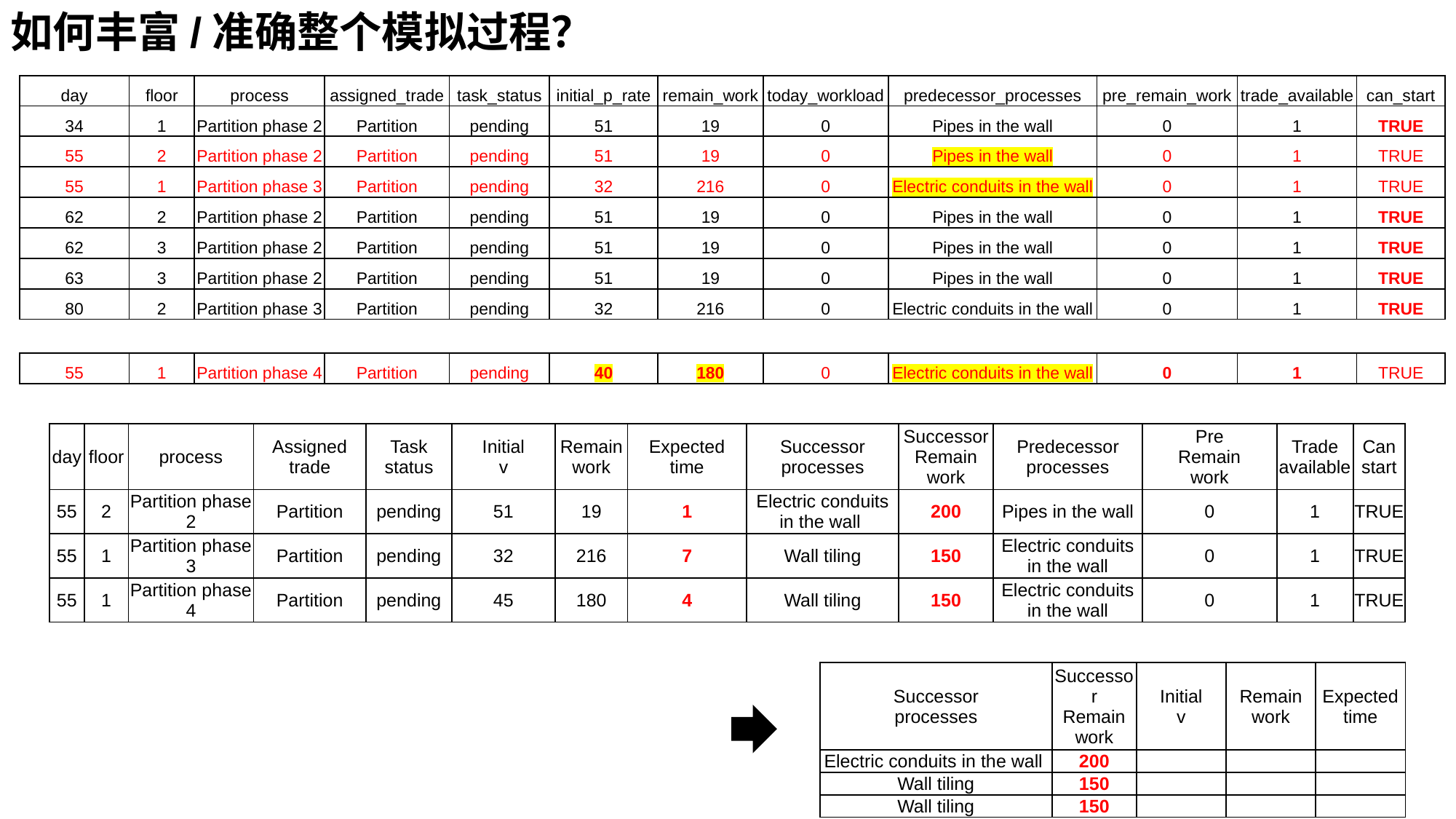

如何丰富/准确整个模拟过程？
| day | floor | process | assigned\_trade | task\_status | initial\_p\_rate | remain\_work | today\_workload | predecessor\_processes | pre\_remain\_work | trade\_available | can\_start |
| --- | --- | --- | --- | --- | --- | --- | --- | --- | --- | --- | --- |
| 34 | 1 | Partition phase 2 | Partition | pending | 51 | 19 | 0 | Pipes in the wall | 0 | 1 | TRUE |
| 55 | 2 | Partition phase 2 | Partition | pending | 51 | 19 | 0 | Pipes in the wall | 0 | 1 | TRUE |
| 55 | 1 | Partition phase 3 | Partition | pending | 32 | 216 | 0 | Electric conduits in the wall | 0 | 1 | TRUE |
| 62 | 2 | Partition phase 2 | Partition | pending | 51 | 19 | 0 | Pipes in the wall | 0 | 1 | TRUE |
| 62 | 3 | Partition phase 2 | Partition | pending | 51 | 19 | 0 | Pipes in the wall | 0 | 1 | TRUE |
| 63 | 3 | Partition phase 2 | Partition | pending | 51 | 19 | 0 | Pipes in the wall | 0 | 1 | TRUE |
| 80 | 2 | Partition phase 3 | Partition | pending | 32 | 216 | 0 | Electric conduits in the wall | 0 | 1 | TRUE |
| 55 | 1 | Partition phase 4 | Partition | pending | 40 | 180 | 0 | Electric conduits in the wall | 0 | 1 | TRUE |
| --- | --- | --- | --- | --- | --- | --- | --- | --- | --- | --- | --- |
| day | floor | process | Assigned trade | Task status | Initial v | Remain work | Expected time | Successor processes | Successor Remain work | Predecessor processes | Pre Remain work | Trade available | Can start |
| --- | --- | --- | --- | --- | --- | --- | --- | --- | --- | --- | --- | --- | --- |
| 55 | 2 | Partition phase 2 | Partition | pending | 51 | 19 | 1 | Electric conduits in the wall | 200 | Pipes in the wall | 0 | 1 | TRUE |
| 55 | 1 | Partition phase 3 | Partition | pending | 32 | 216 | 7 | Wall tiling | 150 | Electric conduits in the wall | 0 | 1 | TRUE |
| 55 | 1 | Partition phase 4 | Partition | pending | 45 | 180 | 4 | Wall tiling | 150 | Electric conduits in the wall | 0 | 1 | TRUE |
| Successor processes | Successor Remain work | Initial v | Remain work | Expected time |
| --- | --- | --- | --- | --- |
| Electric conduits in the wall | 200 |  |  |  |
| Wall tiling | 150 |  |  |  |
| Wall tiling | 150 |  |  |  |